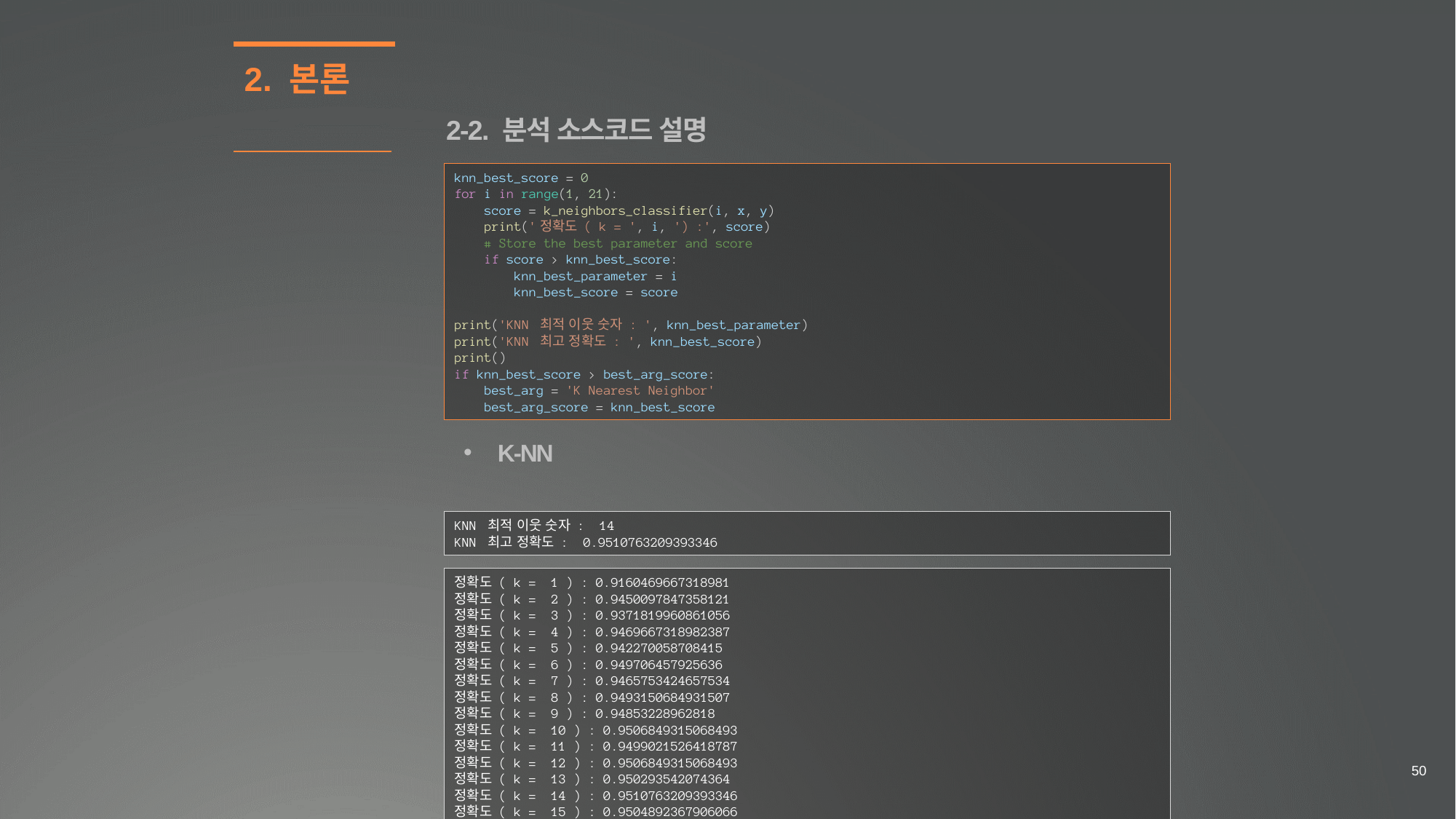

2. 본론
2-2. 분석 소스코드 설명
knn_best_score = 0
for i in range(1, 21):
    score = k_neighbors_classifier(i, x, y)
    print('정확도 ( k = ', i, ') :', score)
    # Store the best parameter and score
    if score > knn_best_score:
        knn_best_parameter = i
        knn_best_score = score
print('KNN 최적 이웃 숫자 : ', knn_best_parameter)
print('KNN 최고 정확도 : ', knn_best_score)
print()
if knn_best_score > best_arg_score:
    best_arg = 'K Nearest Neighbor'
    best_arg_score = knn_best_score
K-NN
KNN 최적 이웃 숫자 :  14
KNN 최고 정확도 :  0.9510763209393346
정확도 ( k =  1 ) : 0.9160469667318981
정확도 ( k =  2 ) : 0.9450097847358121
정확도 ( k =  3 ) : 0.9371819960861056
정확도 ( k =  4 ) : 0.9469667318982387
정확도 ( k =  5 ) : 0.942270058708415
정확도 ( k =  6 ) : 0.949706457925636
정확도 ( k =  7 ) : 0.9465753424657534
정확도 ( k =  8 ) : 0.9493150684931507
정확도 ( k =  9 ) : 0.94853228962818
정확도 ( k =  10 ) : 0.9506849315068493
정확도 ( k =  11 ) : 0.9499021526418787
정확도 ( k =  12 ) : 0.9506849315068493
정확도 ( k =  13 ) : 0.950293542074364
정확도 ( k =  14 ) : 0.9510763209393346
정확도 ( k =  15 ) : 0.9504892367906066
정확도 ( k =  16 ) : 0.950880626223092
정확도 ( k =  17 ) : 0.9506849315068493
정확도 ( k =  18 ) : 0.9510763209393346
정확도 ( k =  19 ) : 0.950880626223092
정확도 ( k =  20 ) : 0.9510763209393346

KNN 최적 이웃 숫자 :  14
KNN 최고 정확도 :  0.9510763209393346